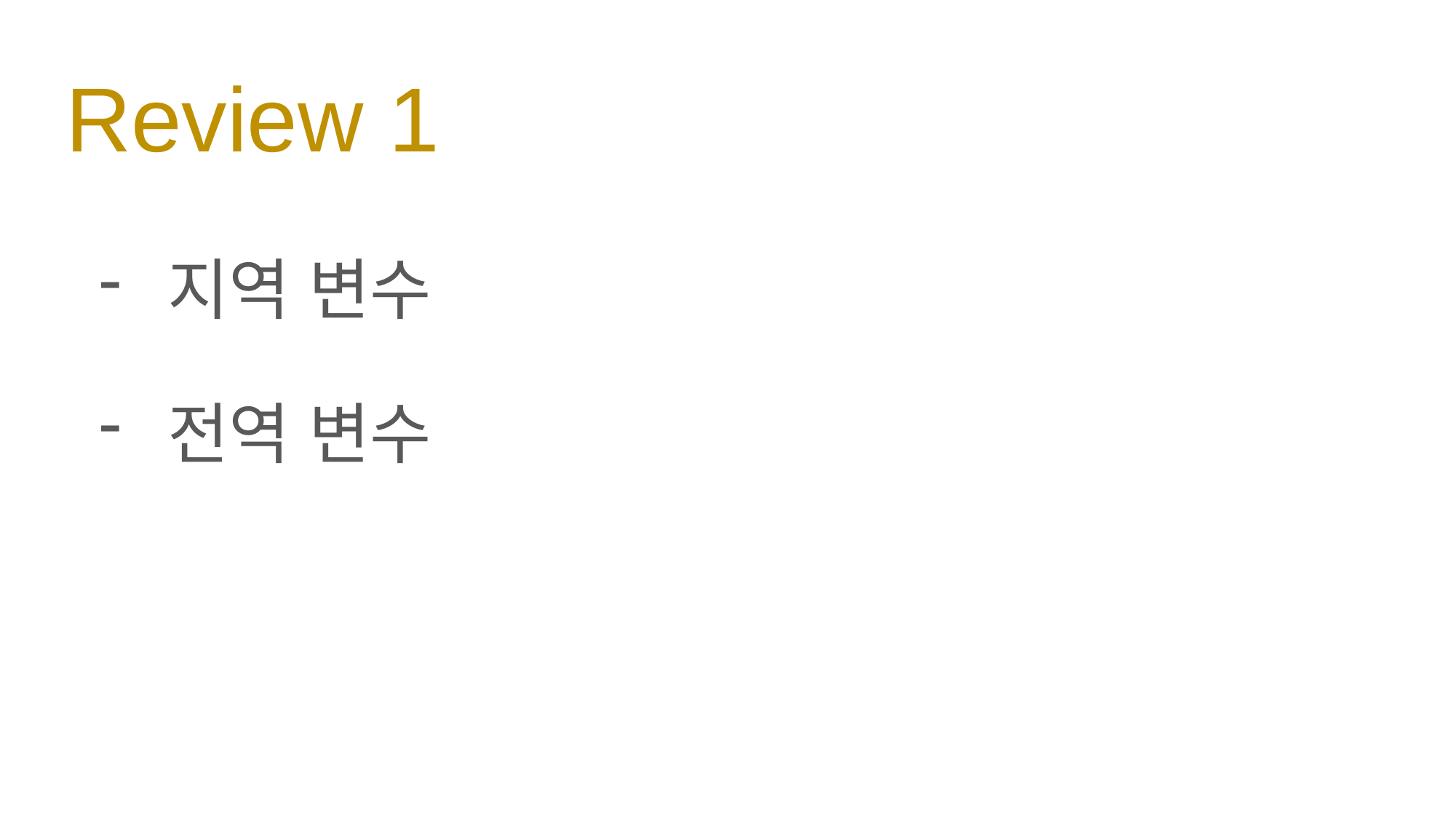

# Review 1
지역 변수

전역 변수